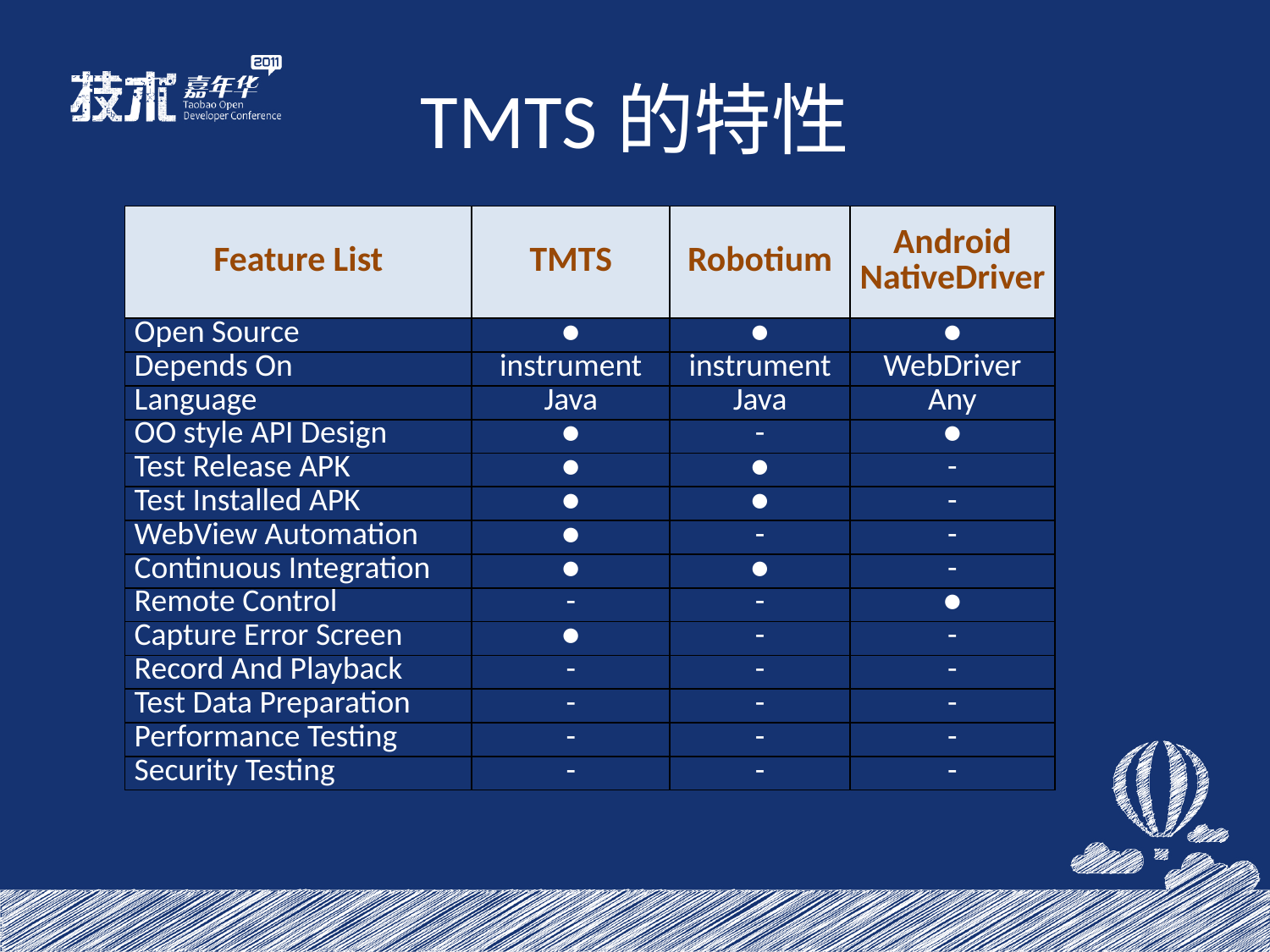

# TMTS的特性
| Feature List | TMTS | Robotium | Android NativeDriver |
| --- | --- | --- | --- |
| Open Source | ● | ● | ● |
| Depends On | instrument | instrument | WebDriver |
| Language | Java | Java | Any |
| OO style API Design | ● | - | ● |
| Test Release APK | ● | ● | - |
| Test Installed APK | ● | ● | - |
| WebView Automation | ● | - | - |
| Continuous Integration | ● | ● | - |
| Remote Control | - | - | ● |
| Capture Error Screen | ● | - | - |
| Record And Playback | - | - | - |
| Test Data Preparation | - | - | - |
| Performance Testing | - | - | - |
| Security Testing | - | - | - |